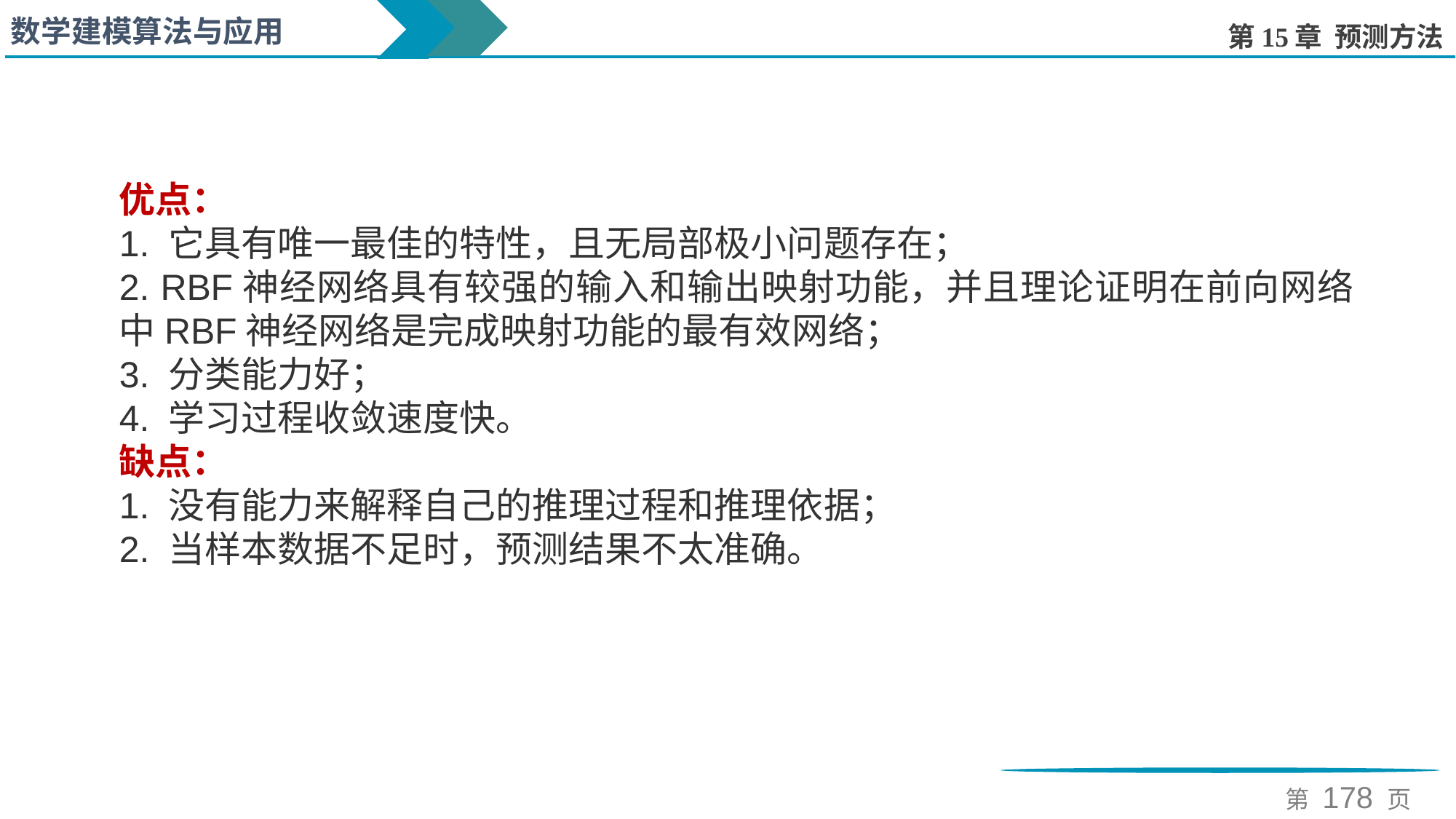

优点：
1. 它具有唯一最佳的特性，且无局部极小问题存在；
2. RBF神经网络具有较强的输入和输出映射功能，并且理论证明在前向网络中RBF神经网络是完成映射功能的最有效网络；
3. 分类能力好；
4. 学习过程收敛速度快。
缺点：
1. 没有能力来解释自己的推理过程和推理依据；
2. 当样本数据不足时，预测结果不太准确。